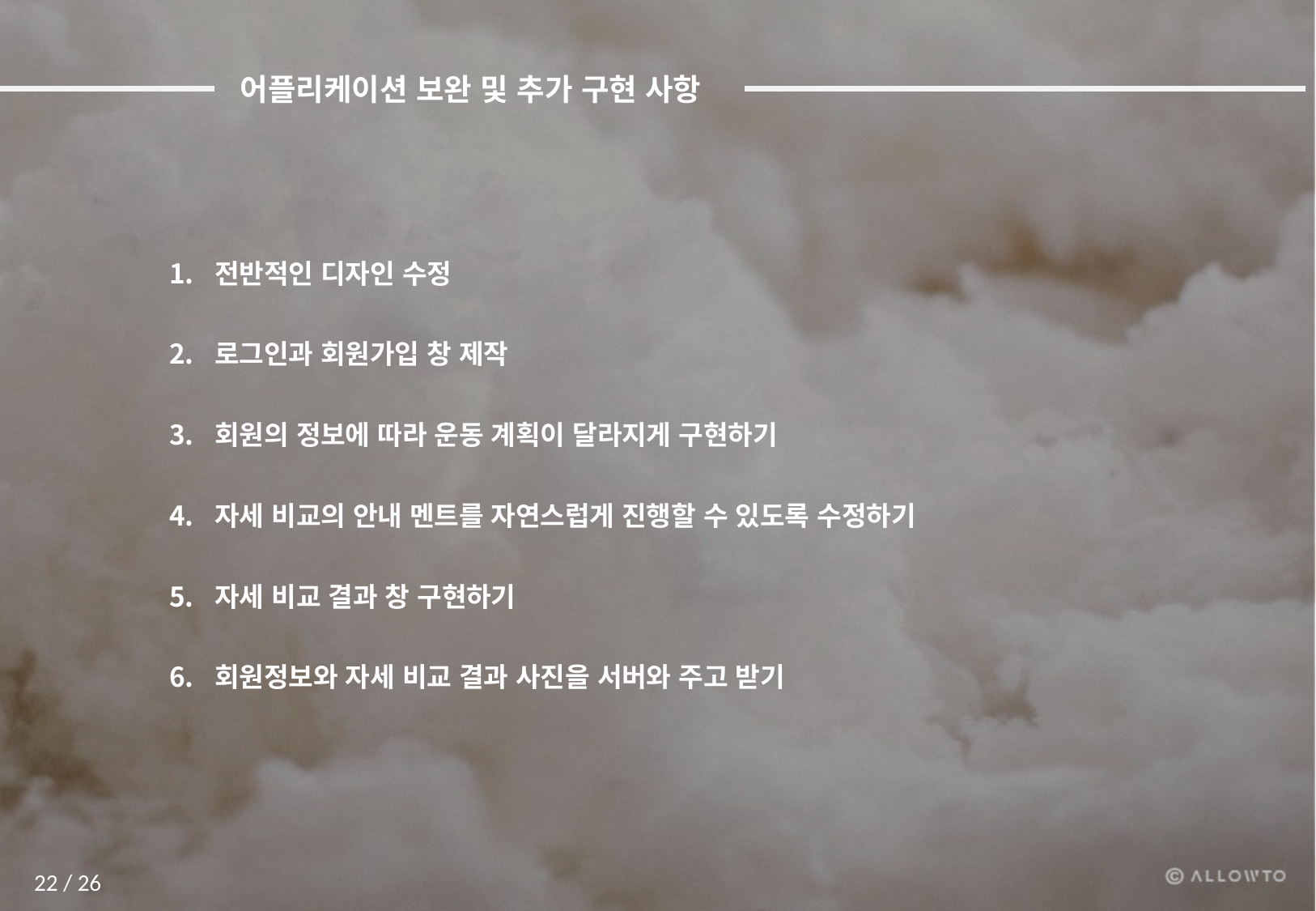

어플리케이션 보완 및 추가 구현 사항
전반적인 디자인 수정
로그인과 회원가입 창 제작
회원의 정보에 따라 운동 계획이 달라지게 구현하기
자세 비교의 안내 멘트를 자연스럽게 진행할 수 있도록 수정하기
자세 비교 결과 창 구현하기
회원정보와 자세 비교 결과 사진을 서버와 주고 받기

22 / 26